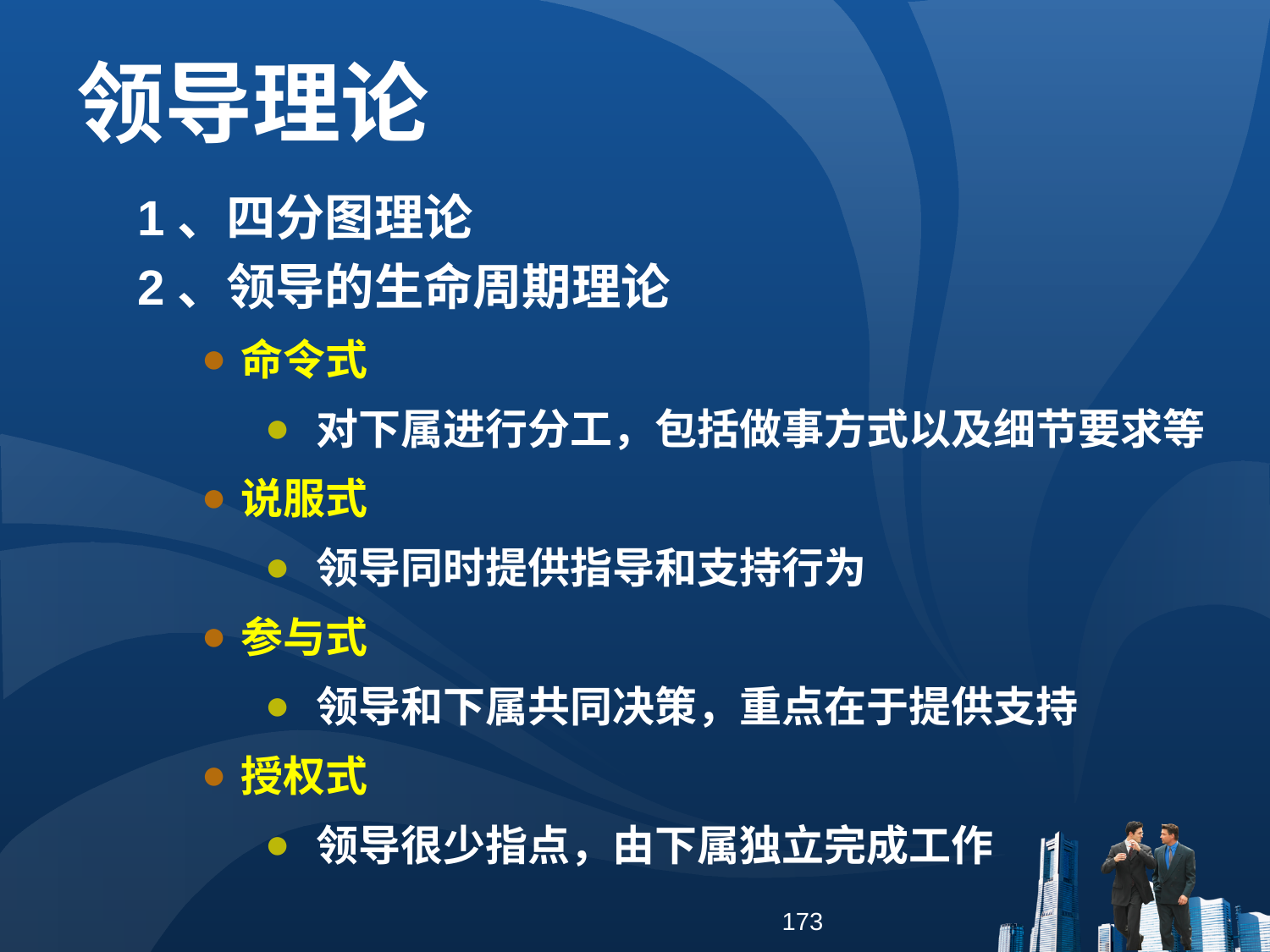

领导理论
1、四分图理论
2、领导的生命周期理论
命令式
 对下属进行分工，包括做事方式以及细节要求等
说服式
 领导同时提供指导和支持行为
参与式
 领导和下属共同决策，重点在于提供支持
授权式
 领导很少指点，由下属独立完成工作
173